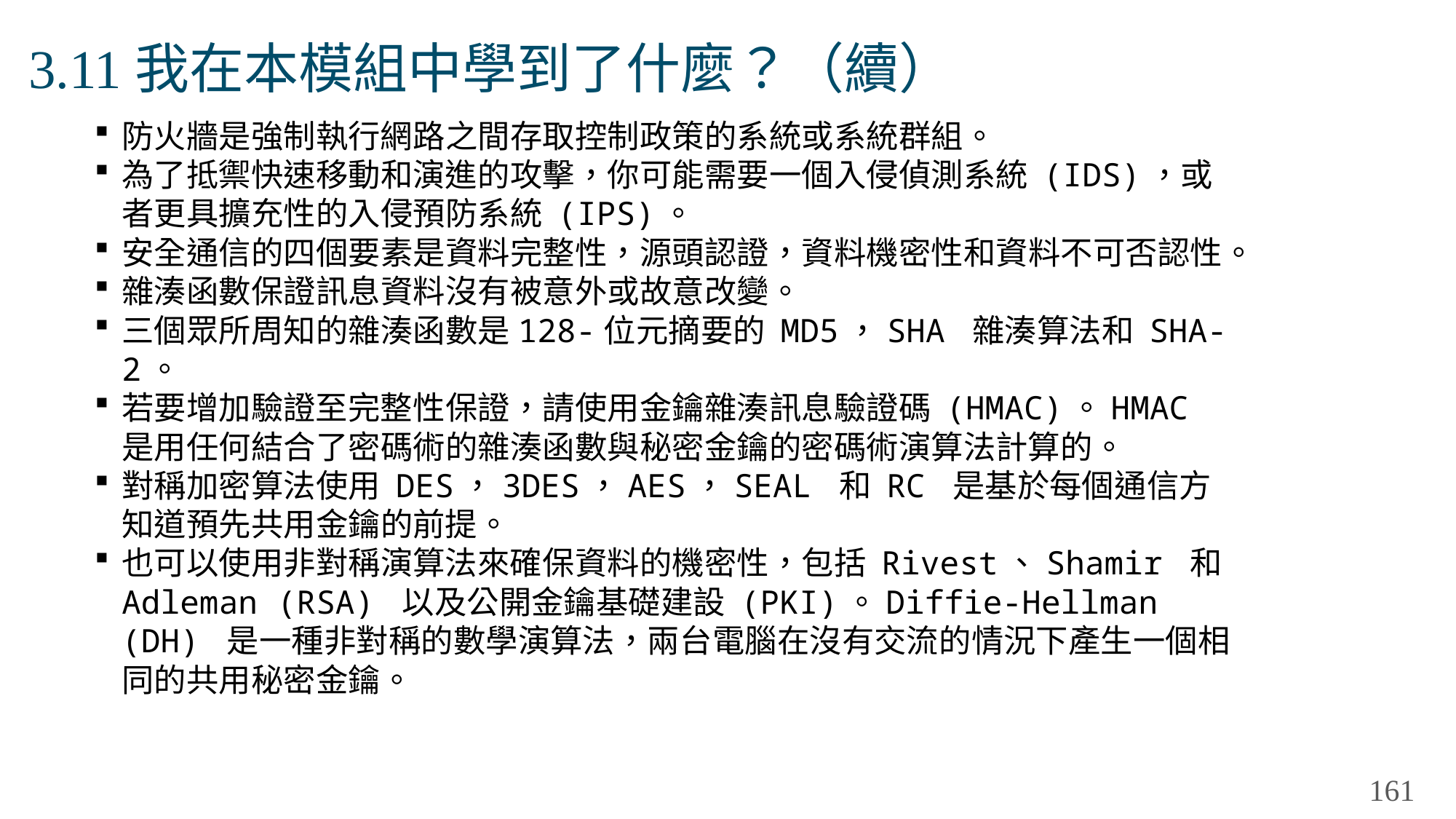

# 3.11我在本模組中學到了什麼？（續）
防火牆是強制執行網路之間存取控制政策的系統或系統群組。
為了抵禦快速移動和演進的攻擊，你可能需要一個入侵偵測系統 (IDS)，或者更具擴充性的入侵預防系統 (IPS)。
安全通信的四個要素是資料完整性，源頭認證，資料機密性和資料不可否認性。
雜湊函數保證訊息資料沒有被意外或故意改變。
三個眾所周知的雜湊函數是128-位元摘要的 MD5，SHA 雜湊算法和 SHA-2。
若要增加驗證至完整性保證，請使用金鑰雜湊訊息驗證碼 (HMAC)。HMAC 是用任何結合了密碼術的雜湊函數與秘密金鑰的密碼術演算法計算的。
對稱加密算法使用 DES，3DES，AES，SEAL 和 RC 是基於每個通信方知道預先共用金鑰的前提。
也可以使用非對稱演算法來確保資料的機密性，包括 Rivest、Shamir 和 Adleman (RSA) 以及公開金鑰基礎建設 (PKI)。Diffie-Hellman (DH) 是一種非對稱的數學演算法，兩台電腦在沒有交流的情況下產生一個相同的共用秘密金鑰。
161